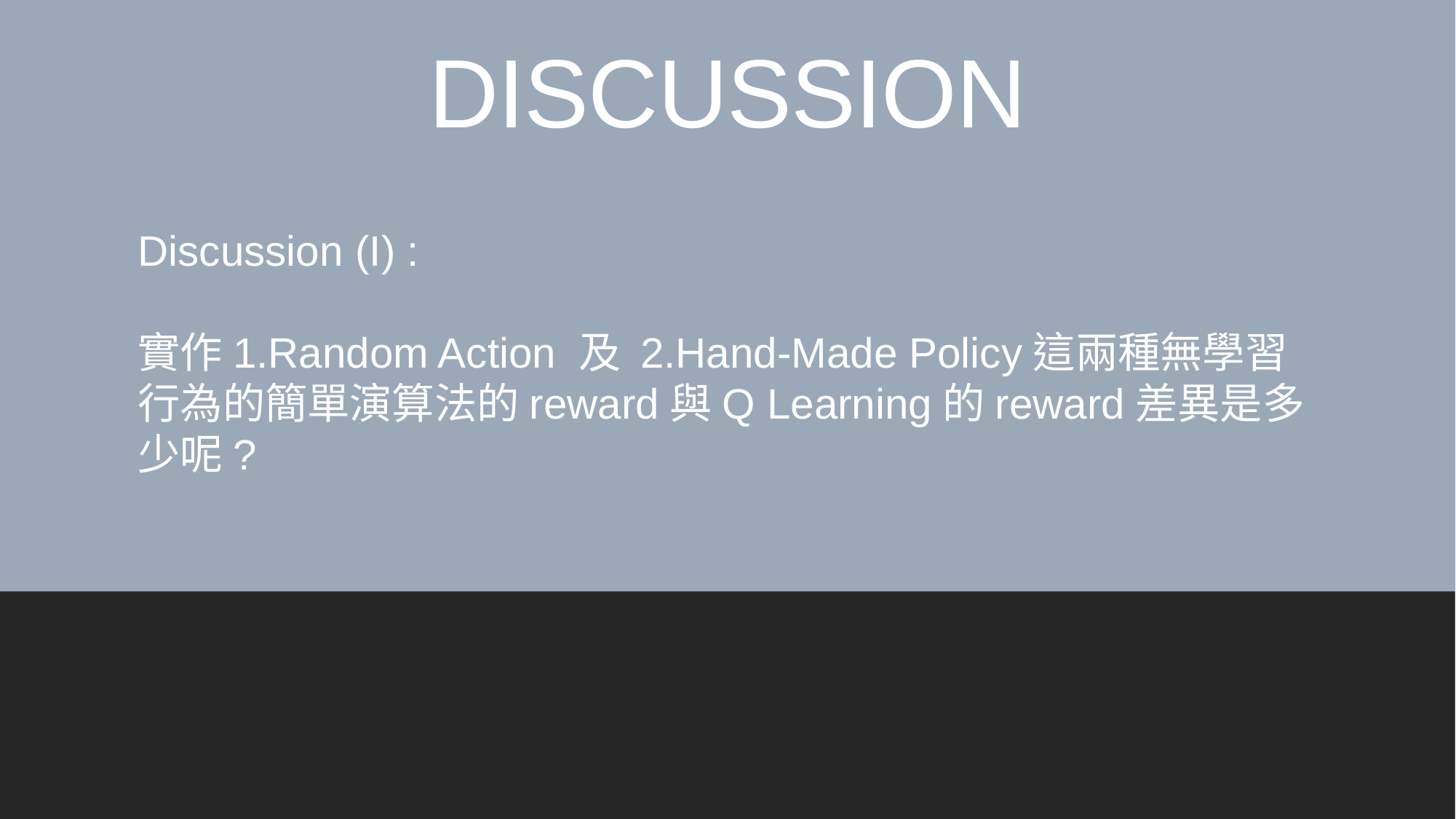

# DISCUSSION
Discussion (I) :

實作1.Random Action 及 2.Hand-Made Policy這兩種無學習行為的簡單演算法的reward與Q Learning的reward差異是多少呢?